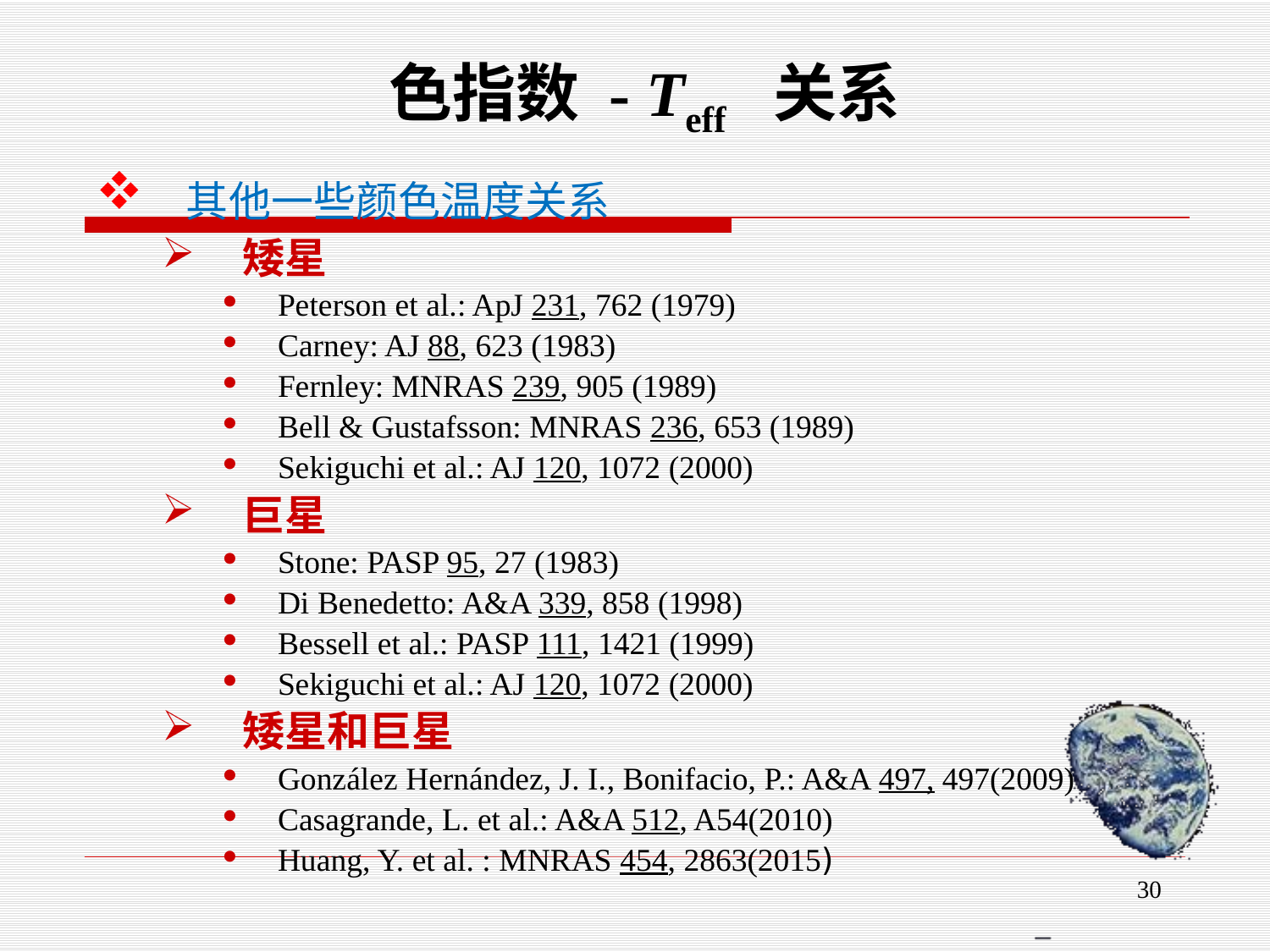

# 色指数 - Teff  关系
 其他一些颜色温度关系
 矮星
Peterson et al.: ApJ 231, 762 (1979)
Carney: AJ 88, 623 (1983)
Fernley: MNRAS 239, 905 (1989)
Bell & Gustafsson: MNRAS 236, 653 (1989)
Sekiguchi et al.: AJ 120, 1072 (2000)
 巨星
Stone: PASP 95, 27 (1983)
Di Benedetto: A&A 339, 858 (1998)
Bessell et al.: PASP 111, 1421 (1999)
Sekiguchi et al.: AJ 120, 1072 (2000)
 矮星和巨星
González Hernández, J. I., Bonifacio, P.: A&A 497, 497(2009)
Casagrande, L. et al.: A&A 512, A54(2010)
Huang, Y. et al. : MNRAS 454, 2863(2015)
30